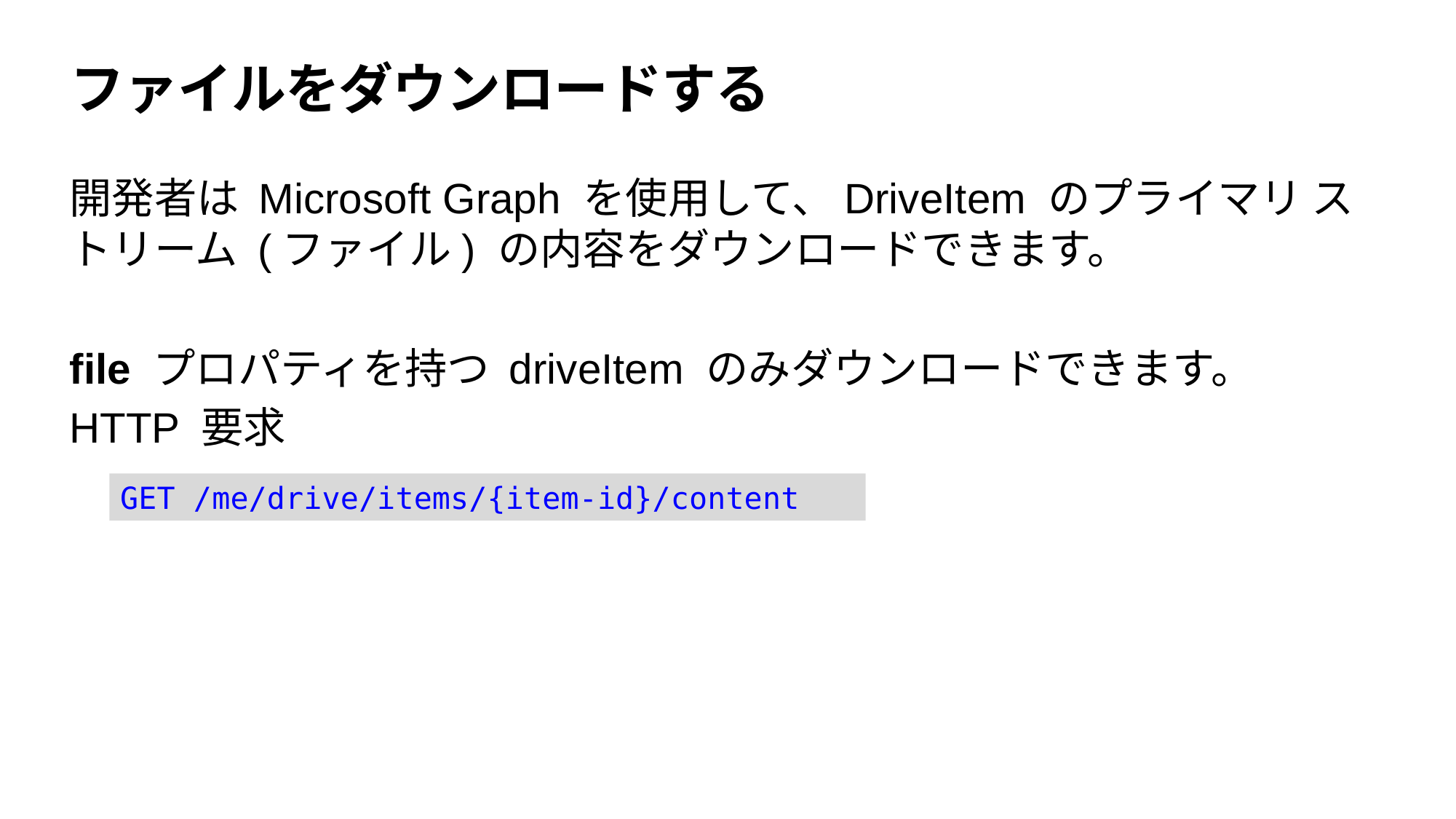

# ファイルをダウンロードする
開発者は Microsoft Graph を使用して、DriveItem のプライマリ ストリーム (ファイル) の内容をダウンロードできます。

file プロパティを持つ driveItem のみダウンロードできます。
HTTP 要求

GET /me/drive/items/{item-id}/content